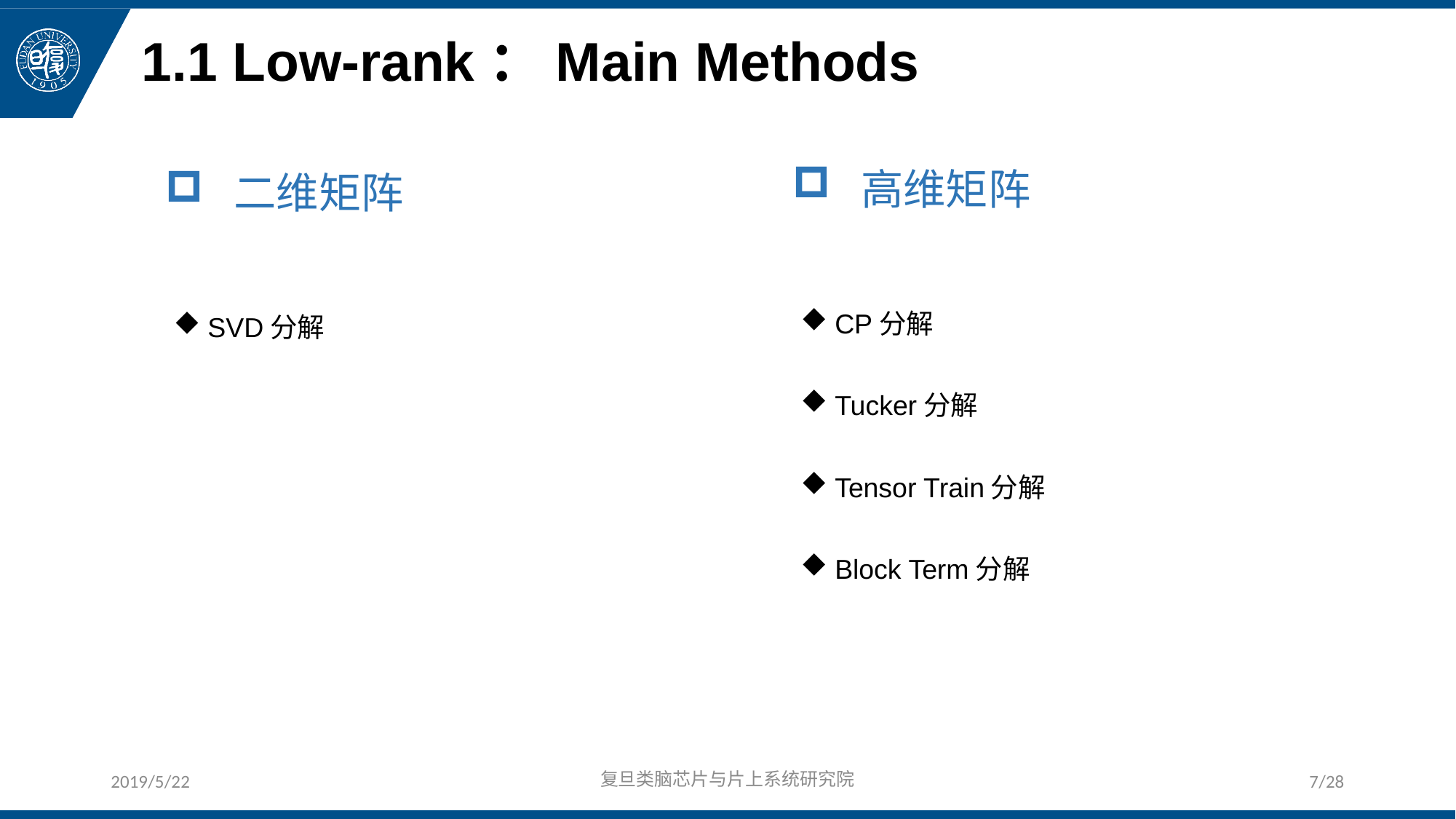

# 1.1 Low-rank：Main Methods
  高维矩阵
CP分解
Tucker分解
Tensor Train分解
Block Term分解
  二维矩阵
SVD分解
2019/5/22
复旦类脑芯片与片上系统研究院
7/28